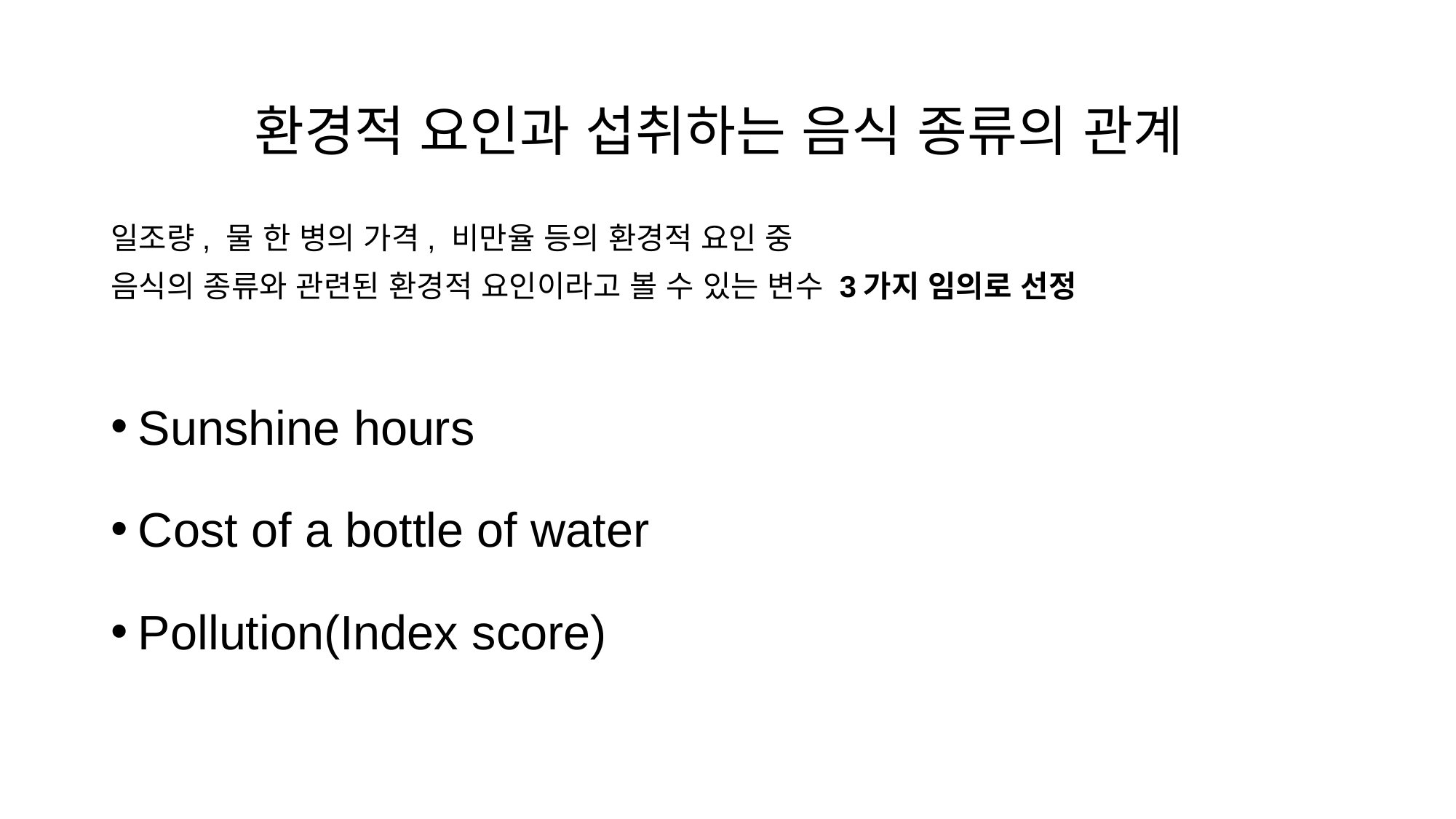

# 환경적 요인과 섭취하는 음식 종류의 관계
일조량, 물 한 병의 가격, 비만율 등의 환경적 요인 중
음식의 종류와 관련된 환경적 요인이라고 볼 수 있는 변수 3가지 임의로 선정

Sunshine hours
Cost of a bottle of water
Pollution(Index score)